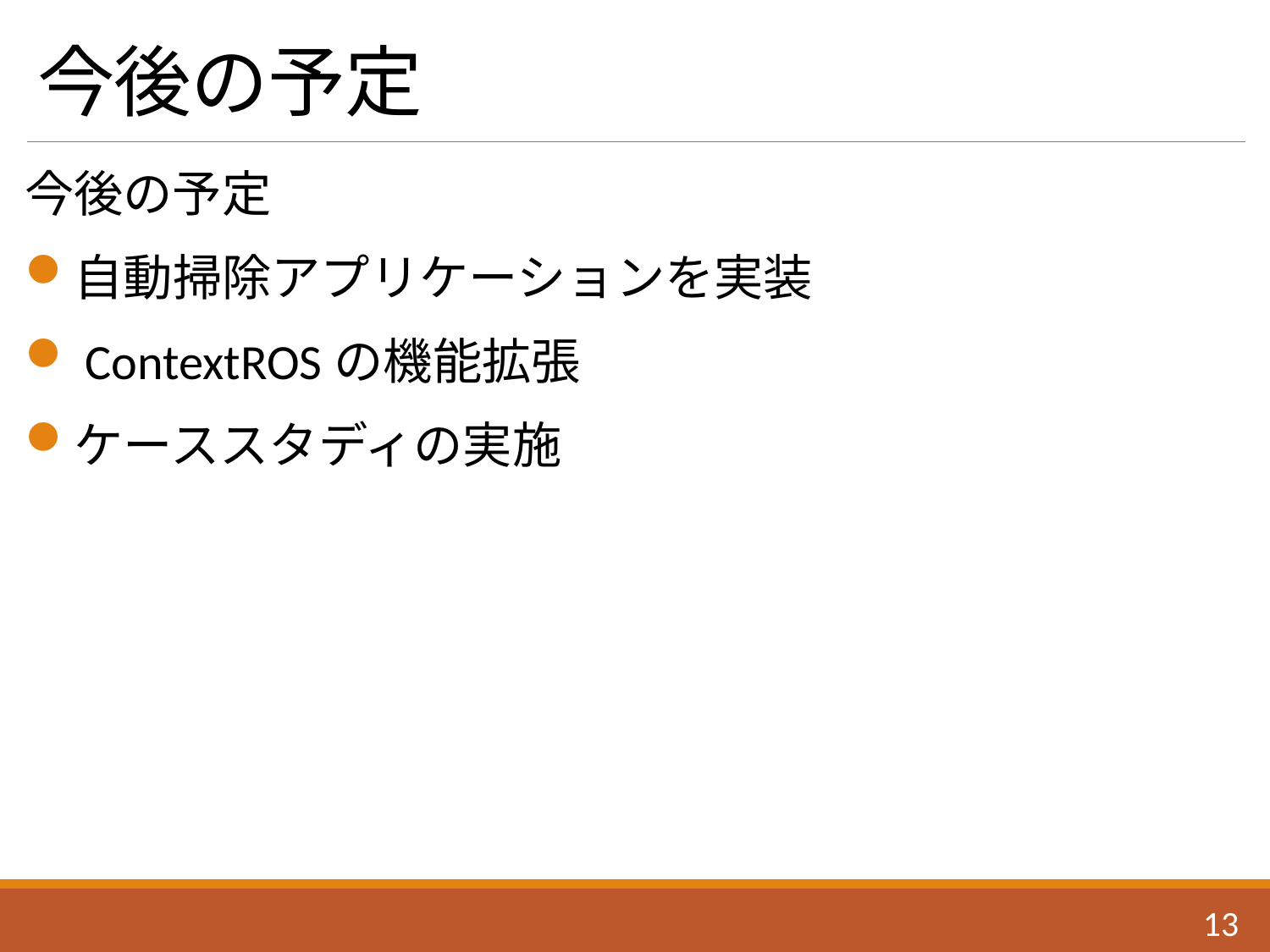

# 今後の予定
今後の予定
自動掃除アプリケーションを実装
 ContextROSの機能拡張
ケーススタディの実施
13